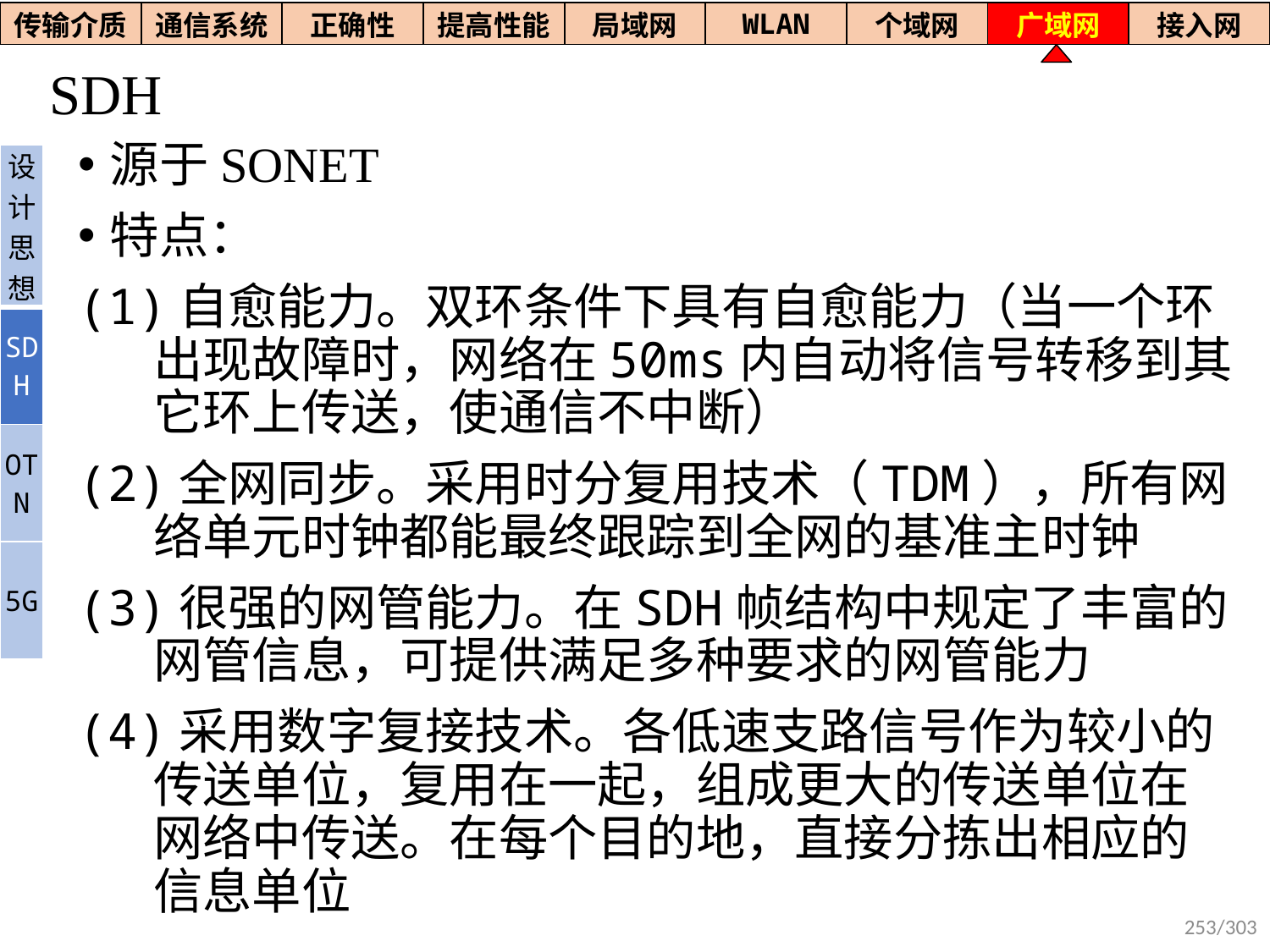

| 传输介质 | 通信系统 | 正确性 | 提高性能 | 局域网 | WLAN | 个域网 | 广域网 | 接入网 |
| --- | --- | --- | --- | --- | --- | --- | --- | --- |

# SDH
源于SONET
特点：
(1)自愈能力。双环条件下具有自愈能力（当一个环出现故障时，网络在50ms内自动将信号转移到其它环上传送，使通信不中断）
(2)全网同步。采用时分复用技术（TDM），所有网络单元时钟都能最终跟踪到全网的基准主时钟
(3)很强的网管能力。在SDH帧结构中规定了丰富的网管信息，可提供满足多种要求的网管能力
(4)采用数字复接技术。各低速支路信号作为较小的传送单位，复用在一起，组成更大的传送单位在网络中传送。在每个目的地，直接分拣出相应的信息单位
| 设计思想 |
| --- |
| SDH |
| OTN |
| 5G |
253/303